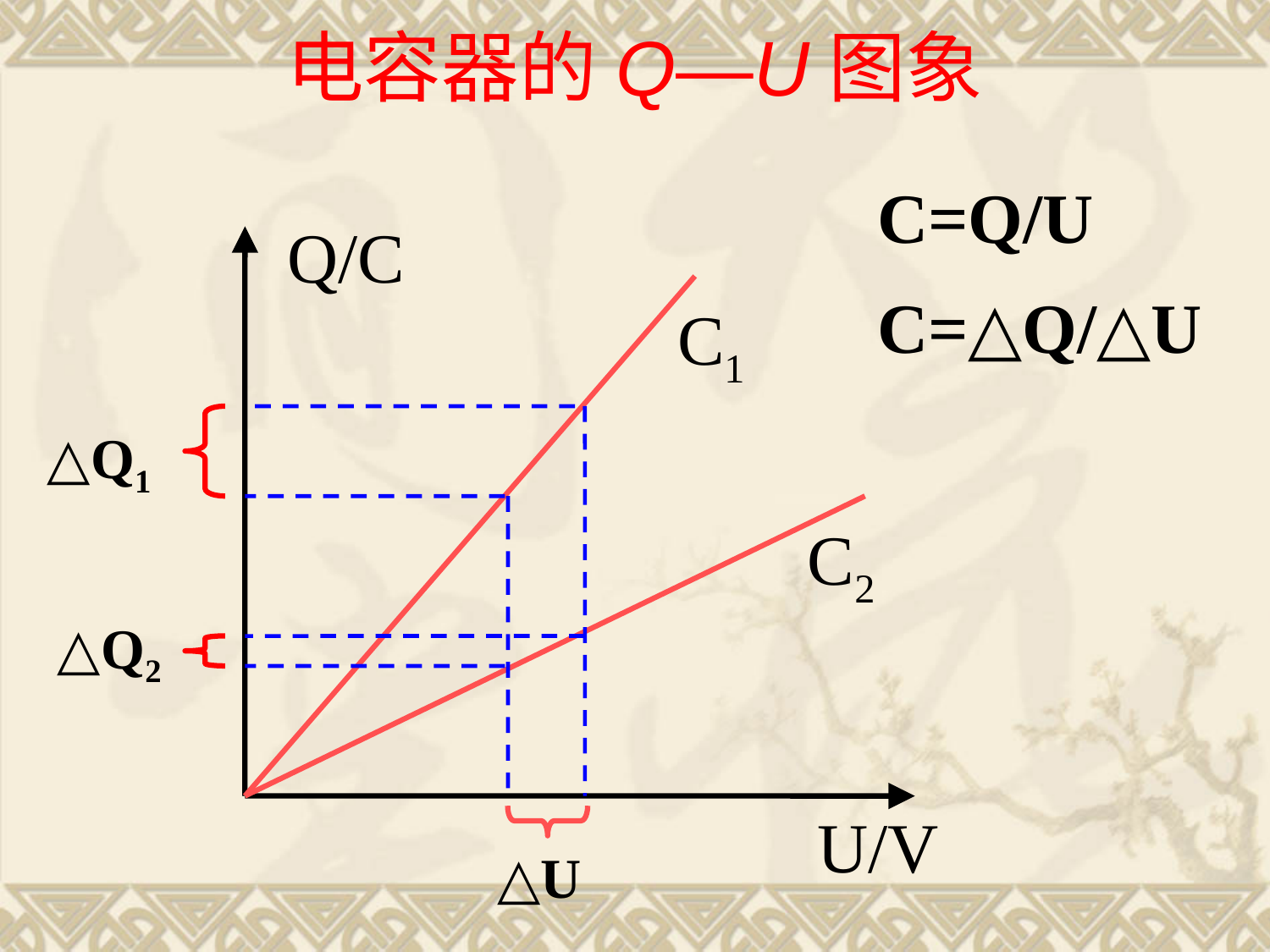

# 电容器的Q—U图象
C=Q/U
Q/C

C1

△Q1

C2
△Q2

U/V
△U
C=△Q/△U